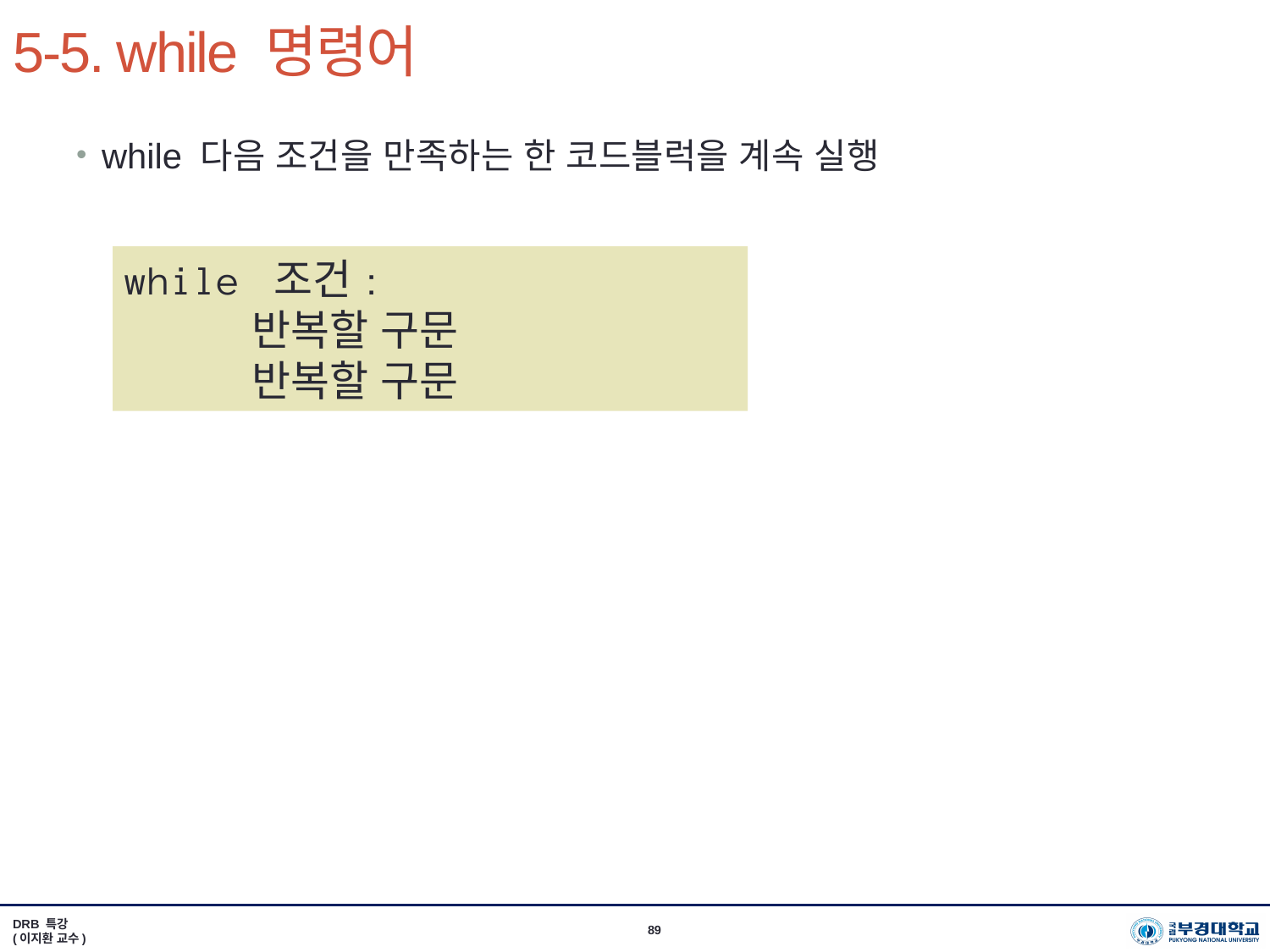

# 5-5. while 명령어
while 다음 조건을 만족하는 한 코드블럭을 계속 실행
while 조건:
	반복할 구문
	반복할 구문
DRB 특강
(이지환 교수)